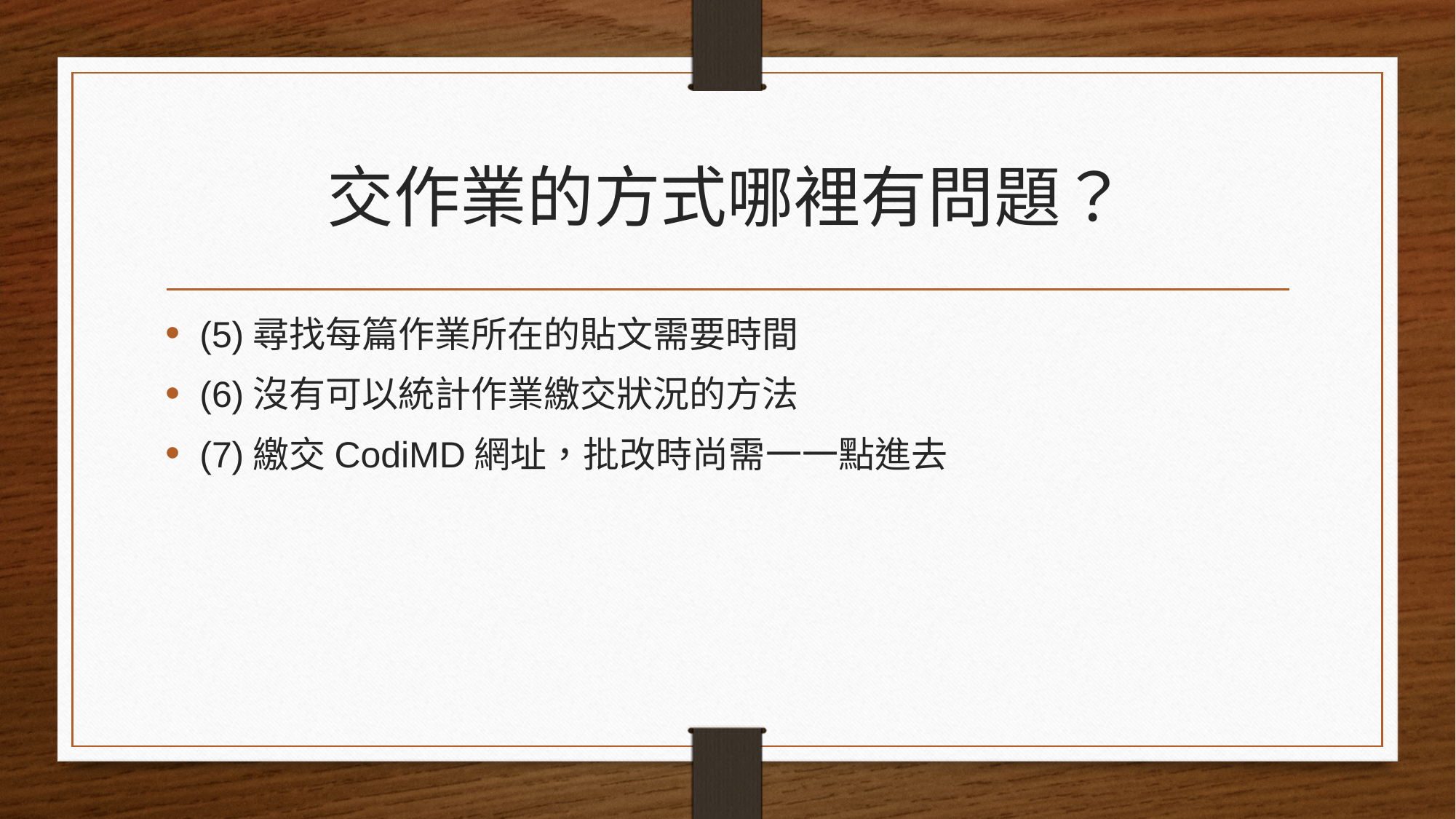

# 交作業的方式哪裡有問題？
(5)尋找每篇作業所在的貼文需要時間
(6)沒有可以統計作業繳交狀況的方法
(7)繳交CodiMD網址，批改時尚需一一點進去